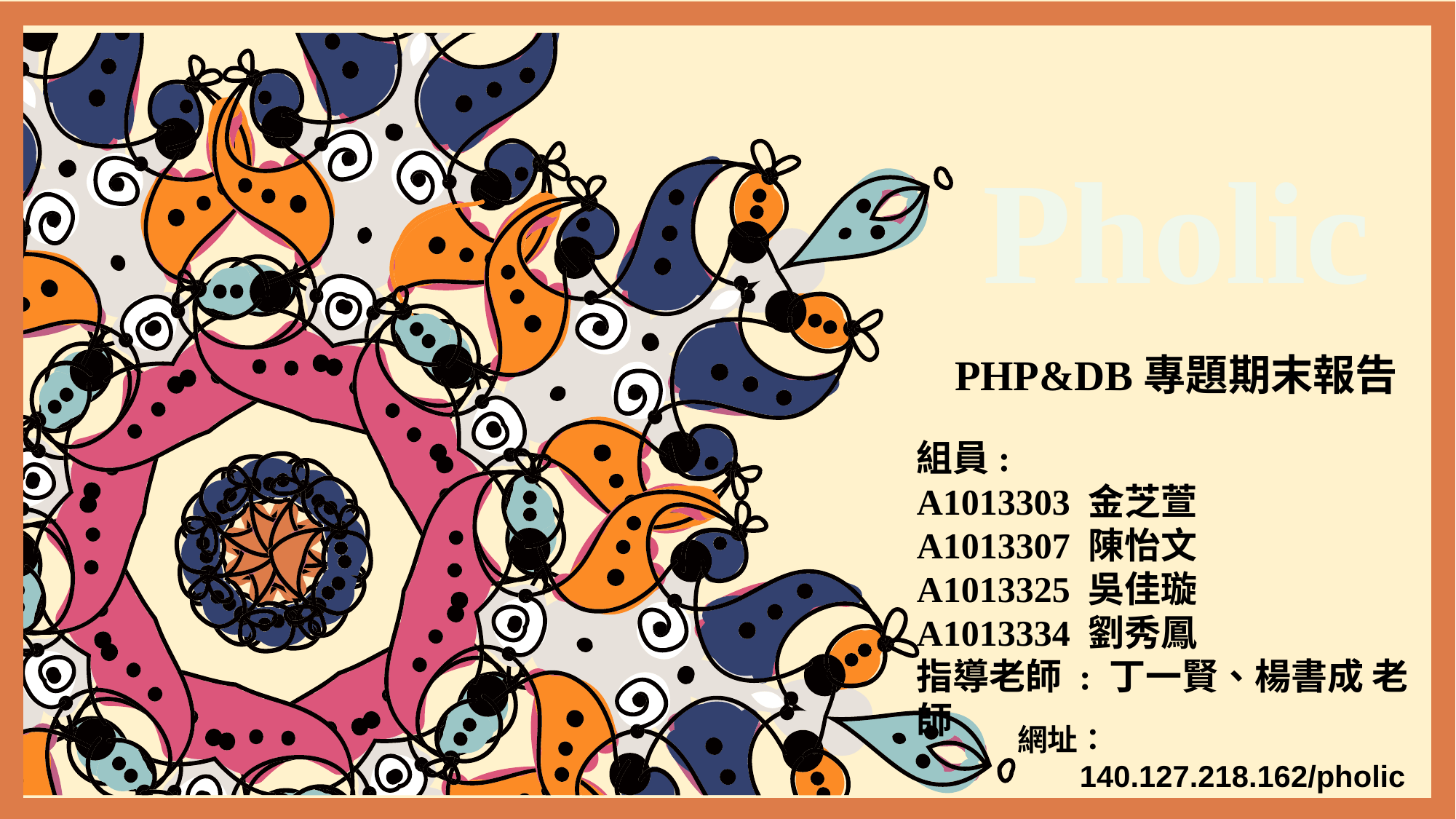

Pholic

PHP&DB專題期末報告

組員:
A1013303 金芝萱
A1013307 陳怡文
A1013325 吳佳璇
A1013334 劉秀鳳
指導老師 : 丁一賢、楊書成 老師

網址：
        140.127.218.162/pholic